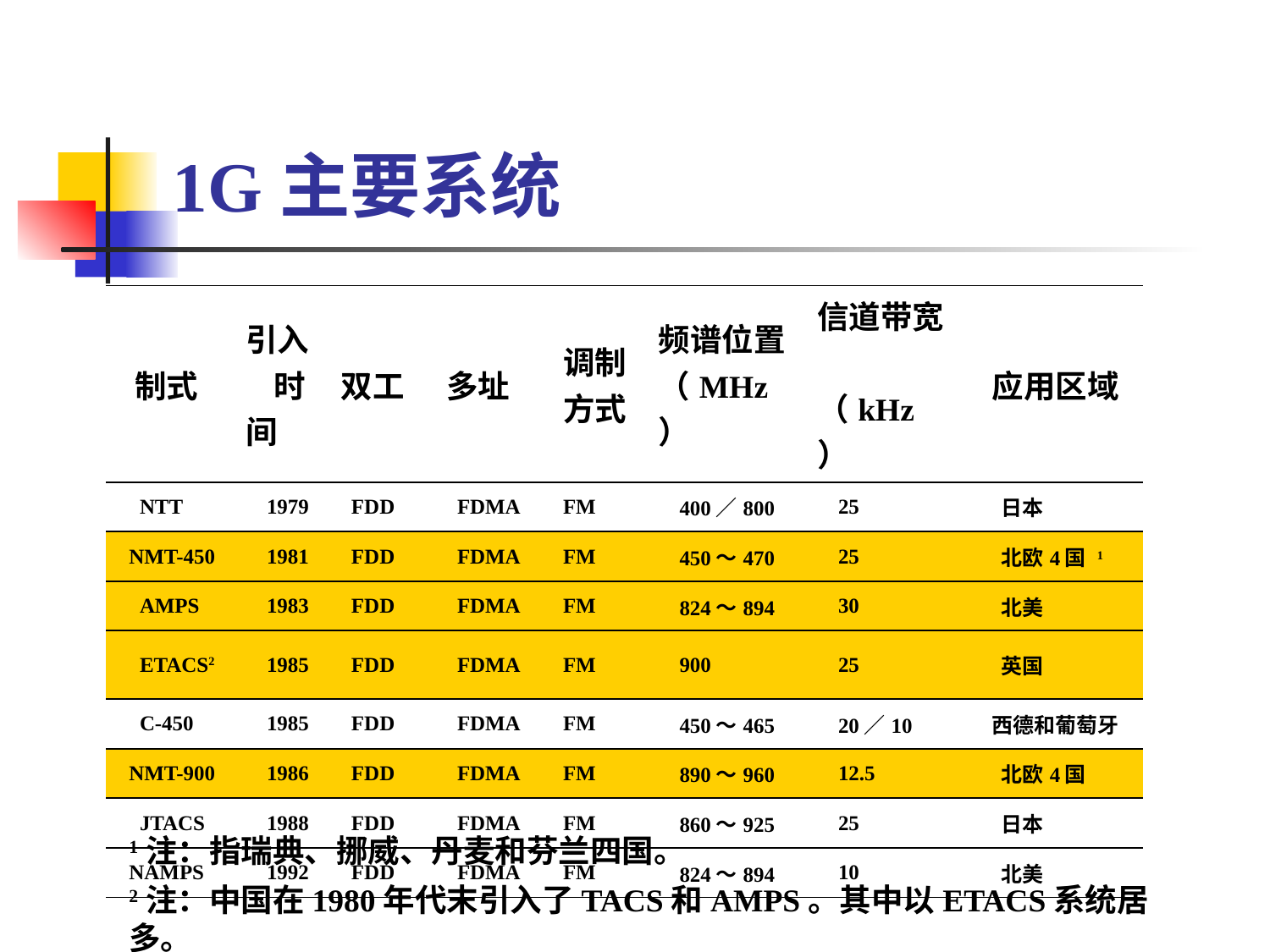

# 1G主要系统
| 制式 | 引入 时间 | 双工 | 多址 | 调制 方式 | 频谱位置 （MHz） | 信道带宽 （kHz） | 应用区域 |
| --- | --- | --- | --- | --- | --- | --- | --- |
| NTT | 1979 | FDD | FDMA | FM | 400／800 | 25 | 日本 |
| NMT-450 | 1981 | FDD | FDMA | FM | 450～470 | 25 | 北欧4国 1 |
| AMPS | 1983 | FDD | FDMA | FM | 824～894 | 30 | 北美 |
| ETACS2 | 1985 | FDD | FDMA | FM | 900 | 25 | 英国 |
| C-450 | 1985 | FDD | FDMA | FM | 450～465 | 20／10 | 西德和葡萄牙 |
| NMT-900 | 1986 | FDD | FDMA | FM | 890～960 | 12.5 | 北欧4国 |
| JTACS | 1988 | FDD | FDMA | FM | 860～925 | 25 | 日本 |
| NAMPS | 1992 | FDD | FDMA | FM | 824～894 | 10 | 北美 |
1注：指瑞典、挪威、丹麦和芬兰四国。
2注：中国在1980年代末引入了TACS和AMPS。其中以ETACS系统居多。